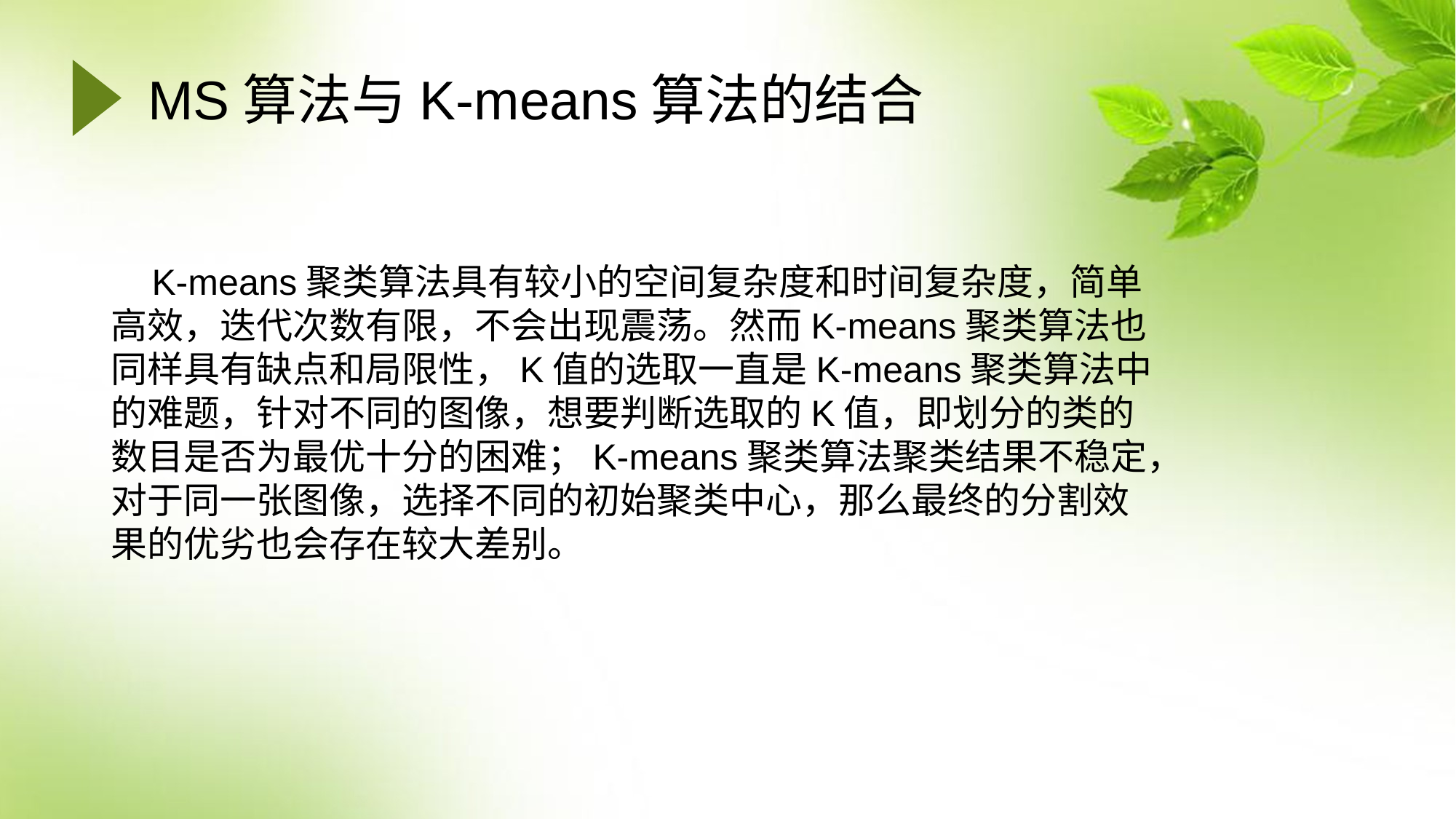

# MS算法与K-means算法的结合
    K-means聚类算法具有较小的空间复杂度和时间复杂度，简单高效，迭代次数有限，不会出现震荡。然而K-means聚类算法也同样具有缺点和局限性，K值的选取一直是K-means聚类算法中的难题，针对不同的图像，想要判断选取的K值，即划分的类的数目是否为最优十分的困难；K-means聚类算法聚类结果不稳定，对于同一张图像，选择不同的初始聚类中心，那么最终的分割效果的优劣也会存在较大差别。